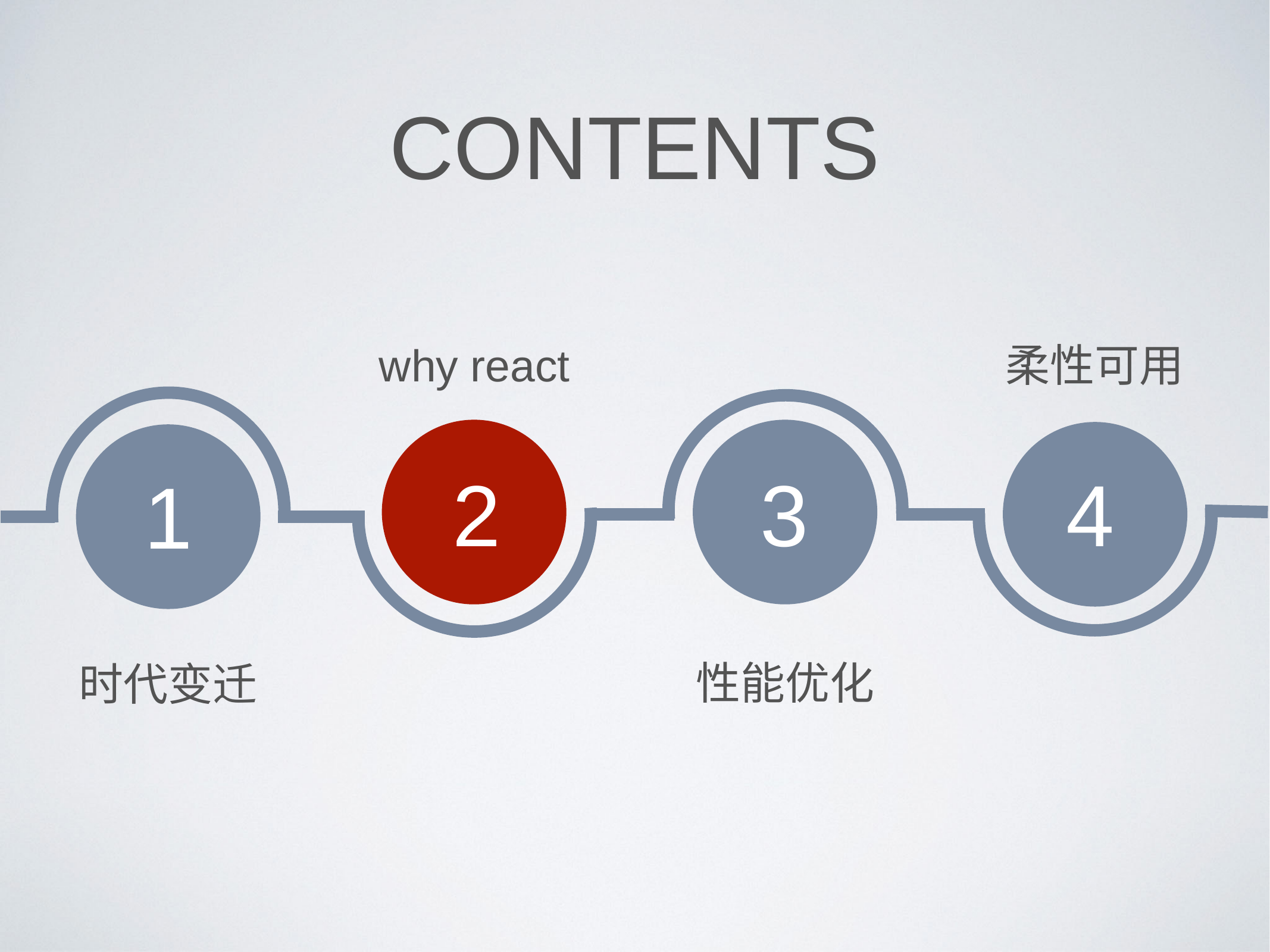

CONTENTS
柔性可用
why react

2
3
4
1

性能优化
时代变迁
17